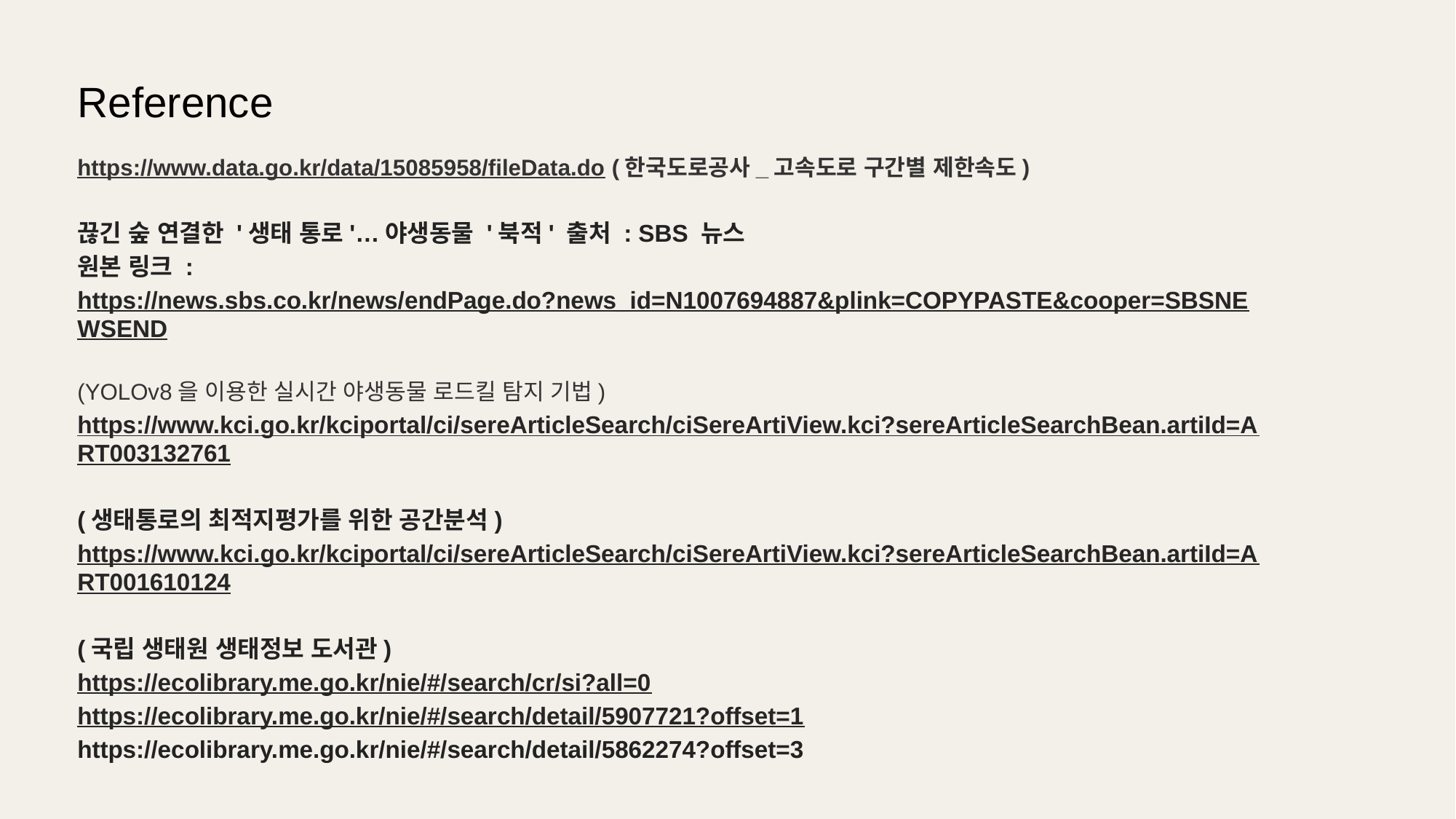

Reference
https://www.data.go.kr/data/15085958/fileData.do (한국도로공사_고속도로 구간별 제한속도)

끊긴 숲 연결한 '생태 통로'…야생동물 '북적' 출처 : SBS 뉴스
원본 링크 : https://news.sbs.co.kr/news/endPage.do?news_id=N1007694887&plink=COPYPASTE&cooper=SBSNEWSEND

(YOLOv8을 이용한 실시간 야생동물 로드킬 탐지 기법)
https://www.kci.go.kr/kciportal/ci/sereArticleSearch/ciSereArtiView.kci?sereArticleSearchBean.artiId=ART003132761

(생태통로의 최적지평가를 위한 공간분석)
https://www.kci.go.kr/kciportal/ci/sereArticleSearch/ciSereArtiView.kci?sereArticleSearchBean.artiId=ART001610124

(국립 생태원 생태정보 도서관)
https://ecolibrary.me.go.kr/nie/#/search/cr/si?all=0
https://ecolibrary.me.go.kr/nie/#/search/detail/5907721?offset=1
https://ecolibrary.me.go.kr/nie/#/search/detail/5862274?offset=3